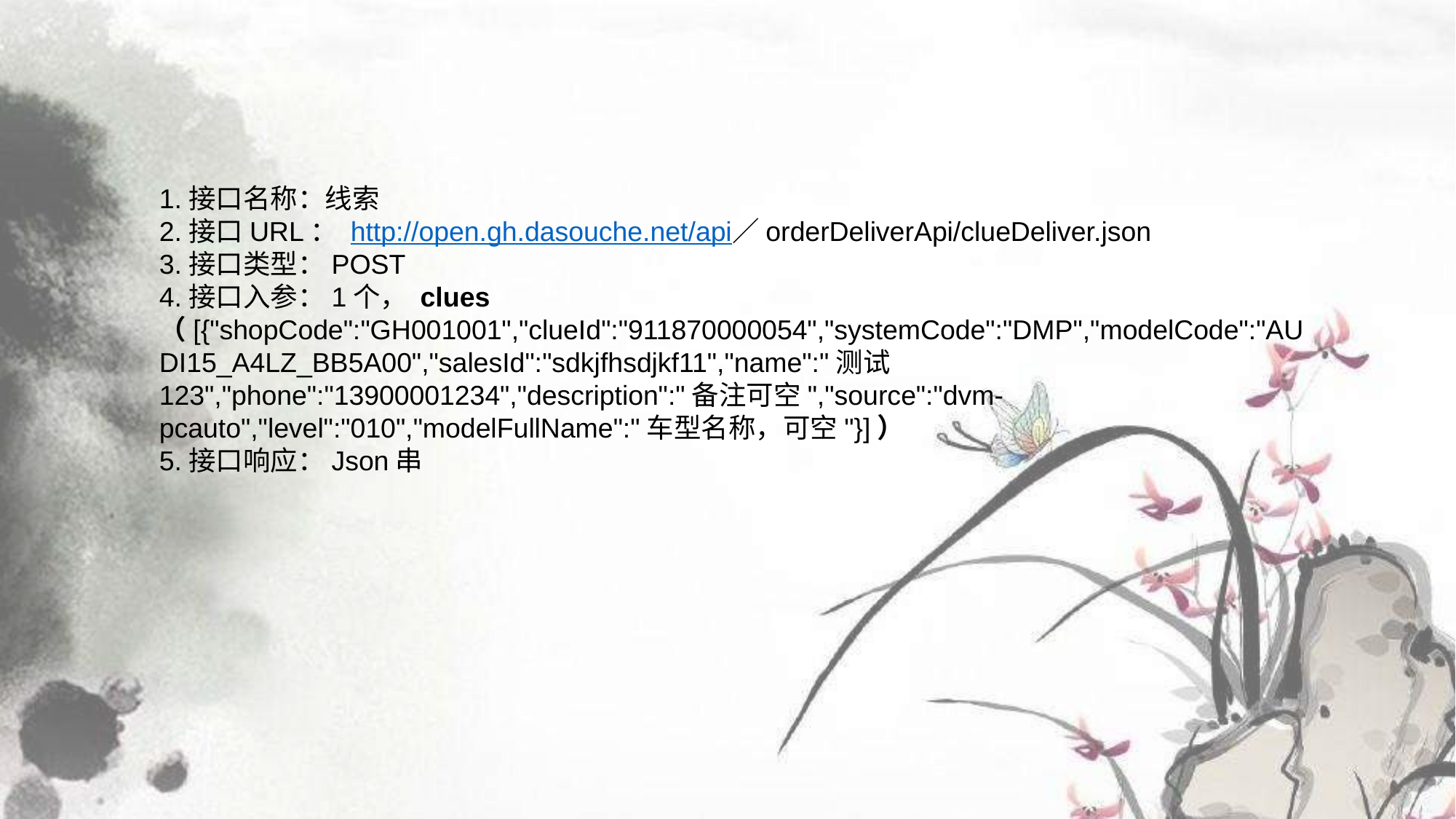

1.接口名称：线索
2.接口URL： http://open.gh.dasouche.net/api／orderDeliverApi/clueDeliver.json
3.接口类型：POST
4.接口入参：1个， clues （[{"shopCode":"GH001001","clueId":"911870000054","systemCode":"DMP","modelCode":"AUDI15_A4LZ_BB5A00","salesId":"sdkjfhsdjkf11","name":"测试123","phone":"13900001234","description":"备注可空","source":"dvm-pcauto","level":"010","modelFullName":"车型名称，可空"}]）
5.接口响应：Json串